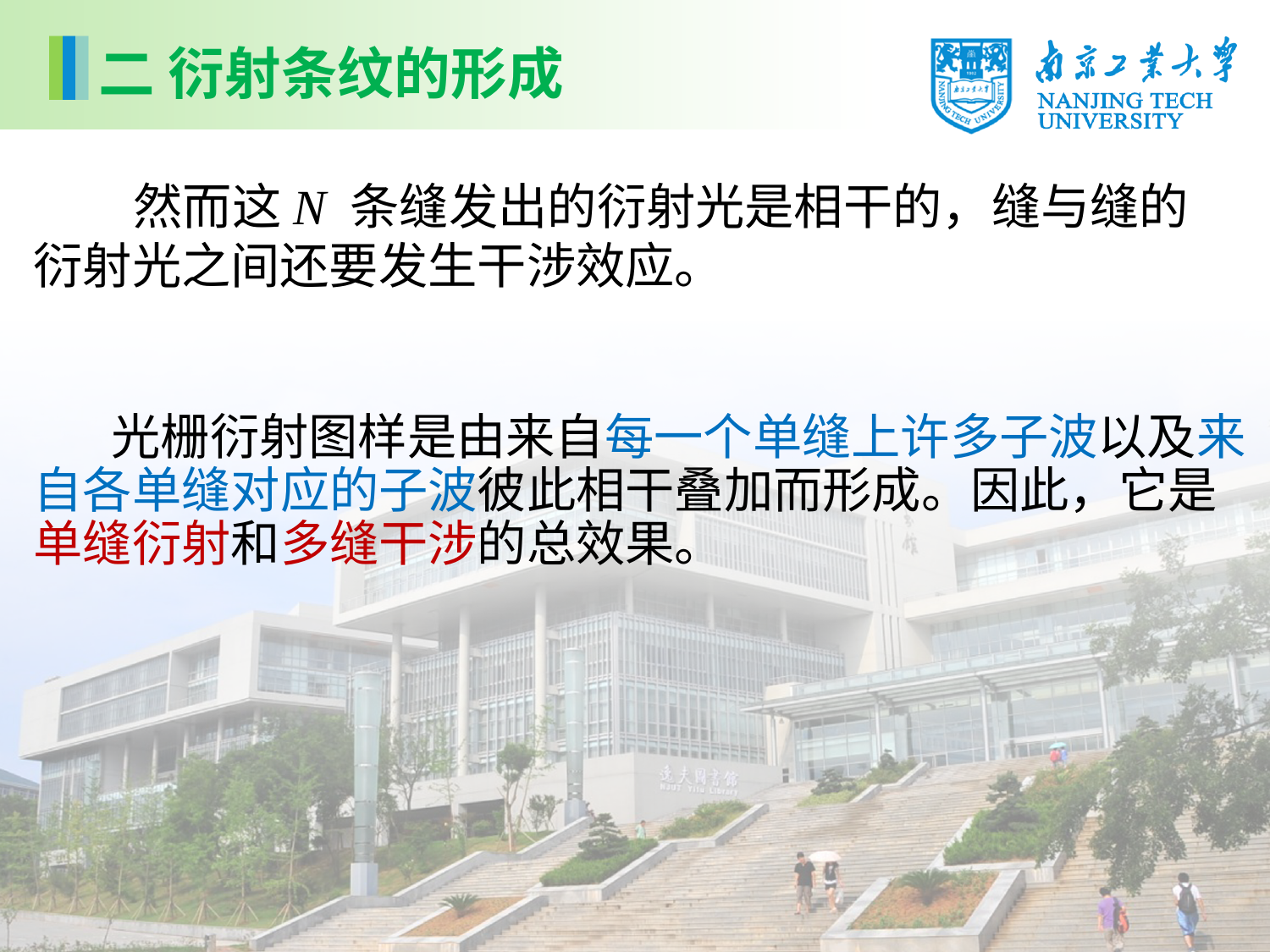

二 衍射条纹的形成
        然而这N 条缝发出的衍射光是相干的，缝与缝的衍射光之间还要发生干涉效应。
      光栅衍射图样是由来自每一个单缝上许多子波以及来自各单缝对应的子波彼此相干叠加而形成。因此，它是单缝衍射和多缝干涉的总效果。